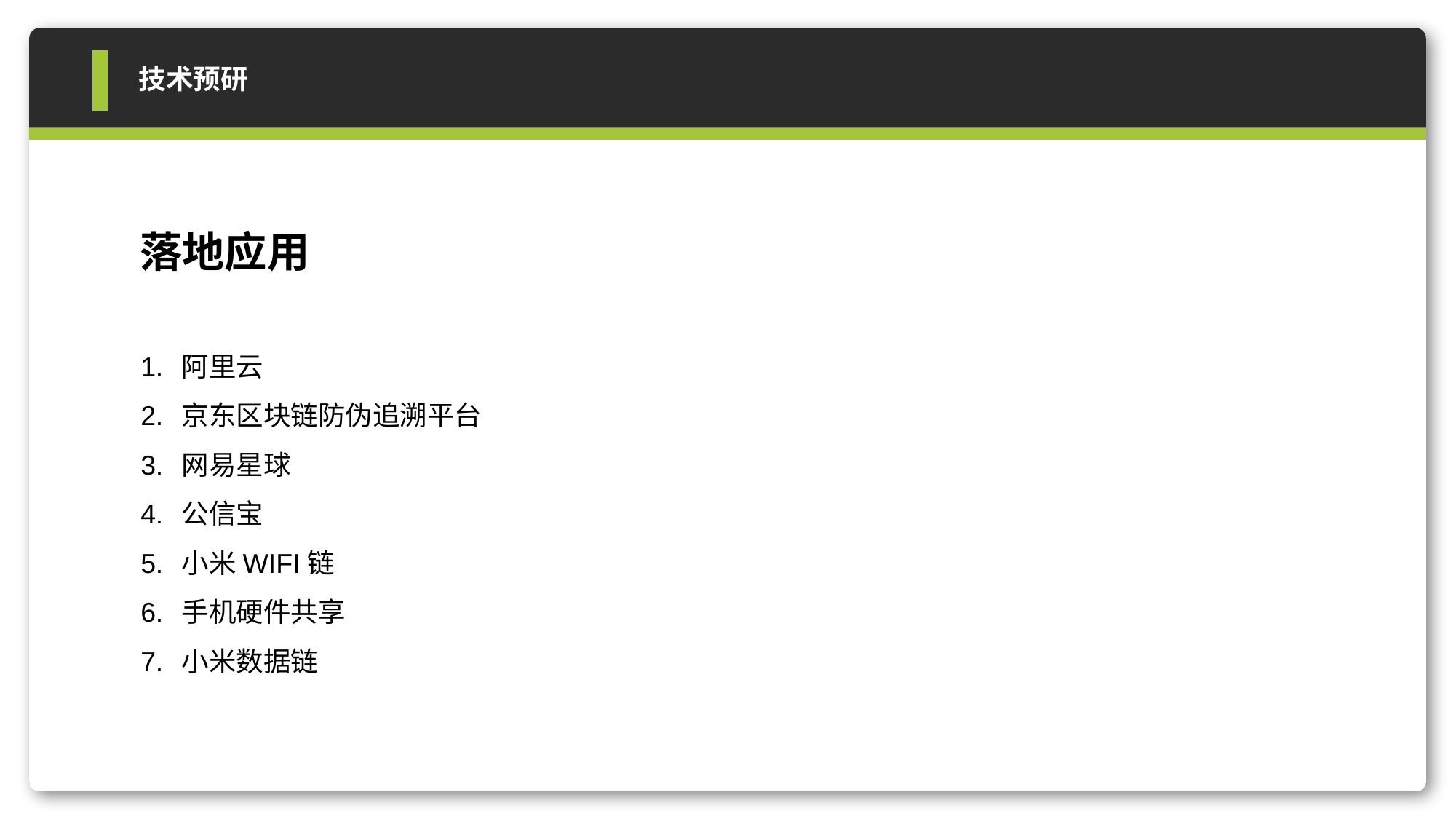

技术预研
落地应用
阿里云
京东区块链防伪追溯平台
网易星球
公信宝
小米WIFI链
手机硬件共享
小米数据链